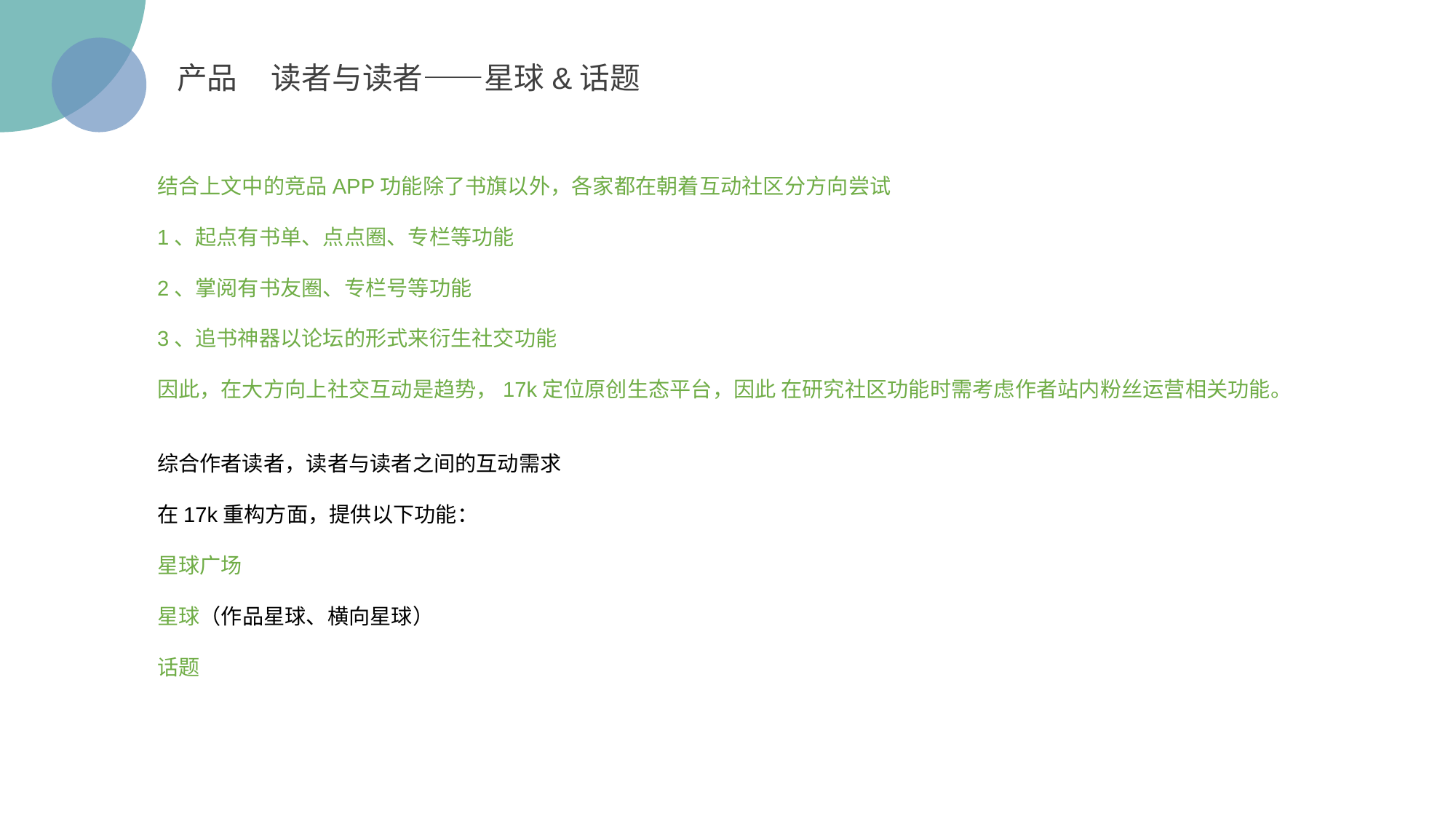

产品     读者与读者——星球&话题
结合上文中的竞品APP功能除了书旗以外，各家都在朝着互动社区分方向尝试

1、起点有书单、点点圈、专栏等功能

2、掌阅有书友圈、专栏号等功能

3、追书神器以论坛的形式来衍生社交功能

因此，在大方向上社交互动是趋势，17k定位原创生态平台，因此 在研究社区功能时需考虑作者站内粉丝运营相关功能。
综合作者读者，读者与读者之间的互动需求

在17k重构方面，提供以下功能：

星球广场

星球（作品星球、横向星球）

话题